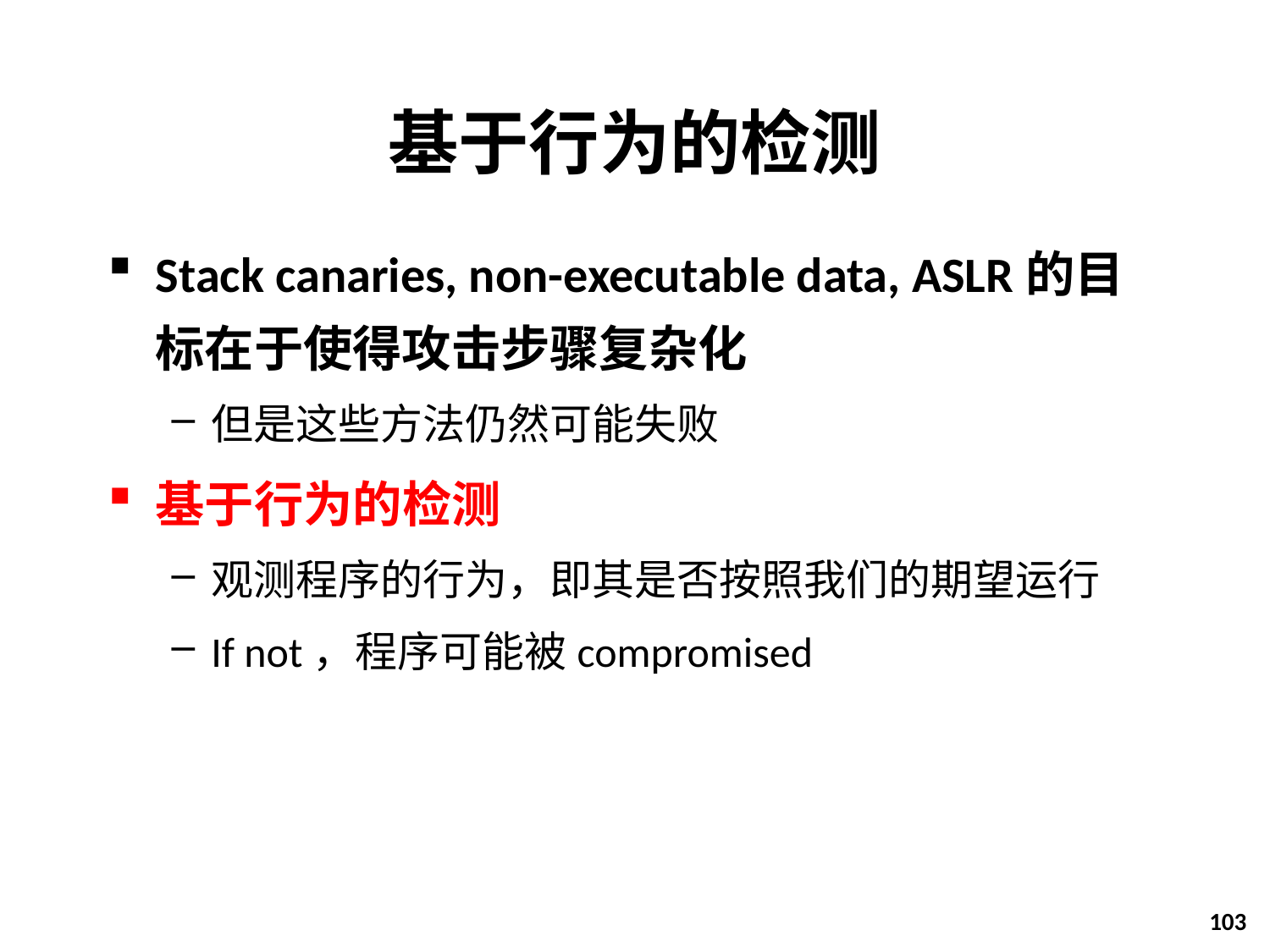

# 基于行为的检测
Stack canaries, non-executable data, ASLR的目标在于使得攻击步骤复杂化
但是这些方法仍然可能失败
基于行为的检测
观测程序的行为，即其是否按照我们的期望运行
If not，程序可能被compromised
103